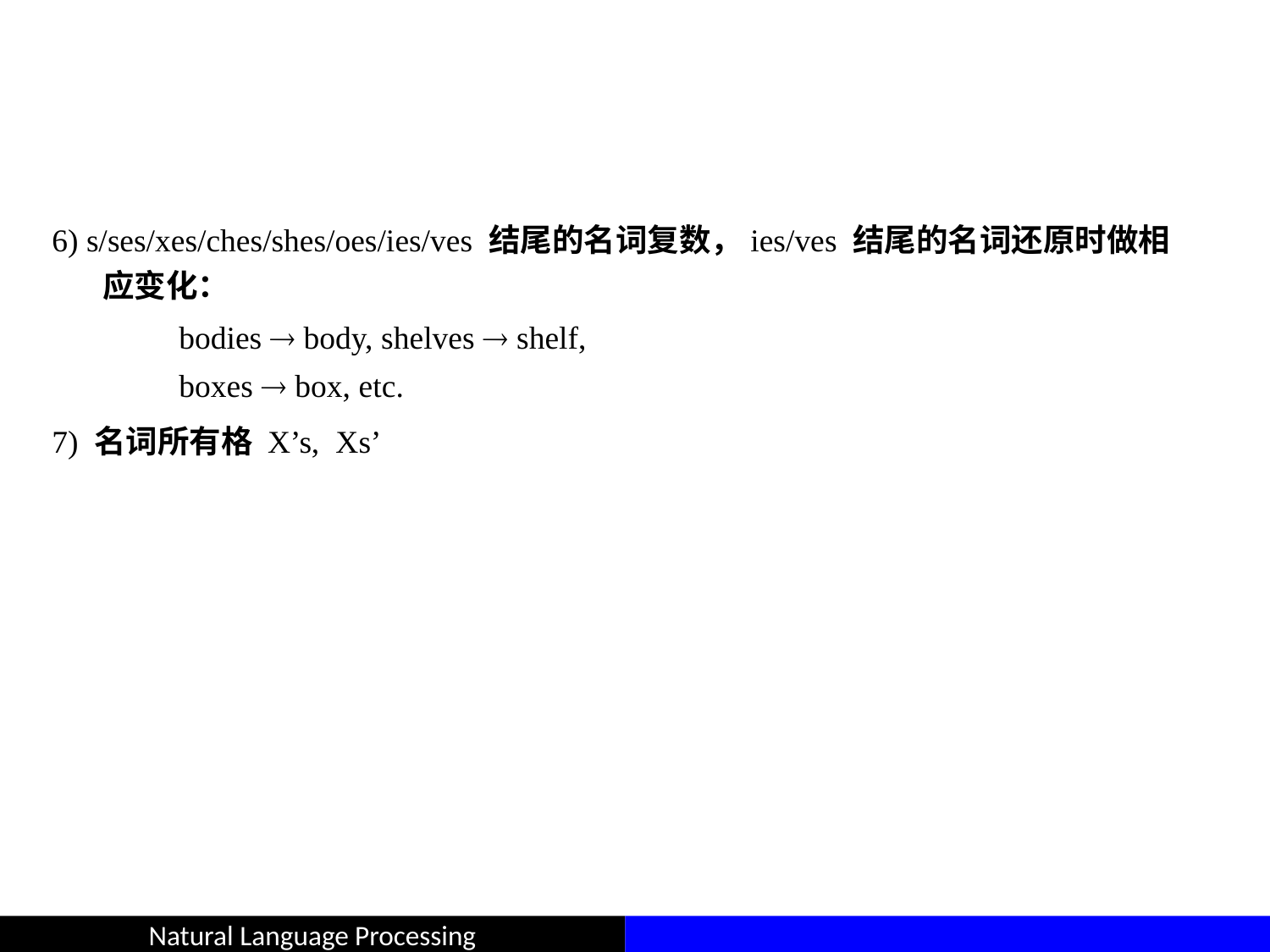

#
6) s/ses/xes/ches/shes/oes/ies/ves 结尾的名词复数，ies/ves 结尾的名词还原时做相应变化：
	bodies → body, shelves → shelf,
	boxes → box, etc.
7) 名词所有格 X’s,  Xs’